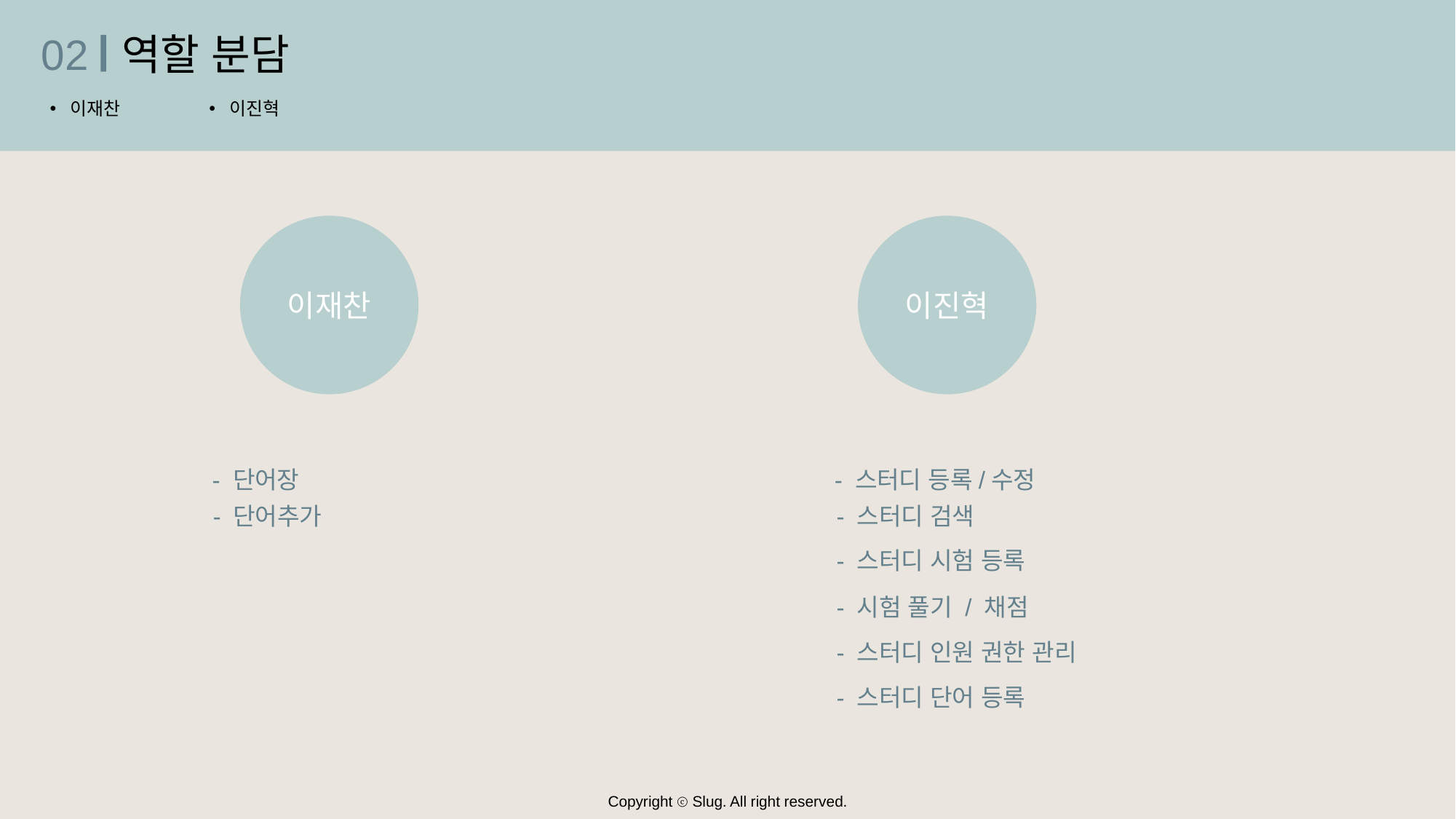

02
역할 분담

이재찬
이진혁
이재찬
이진혁
- 단어장
- 스터디 등록/수정
- 단어추가
- 스터디 검색
- 스터디 시험 등록
- 시험 풀기 / 채점
- 스터디 인원 권한 관리
- 스터디 단어 등록
Copyright ⓒ Slug. All right reserved.